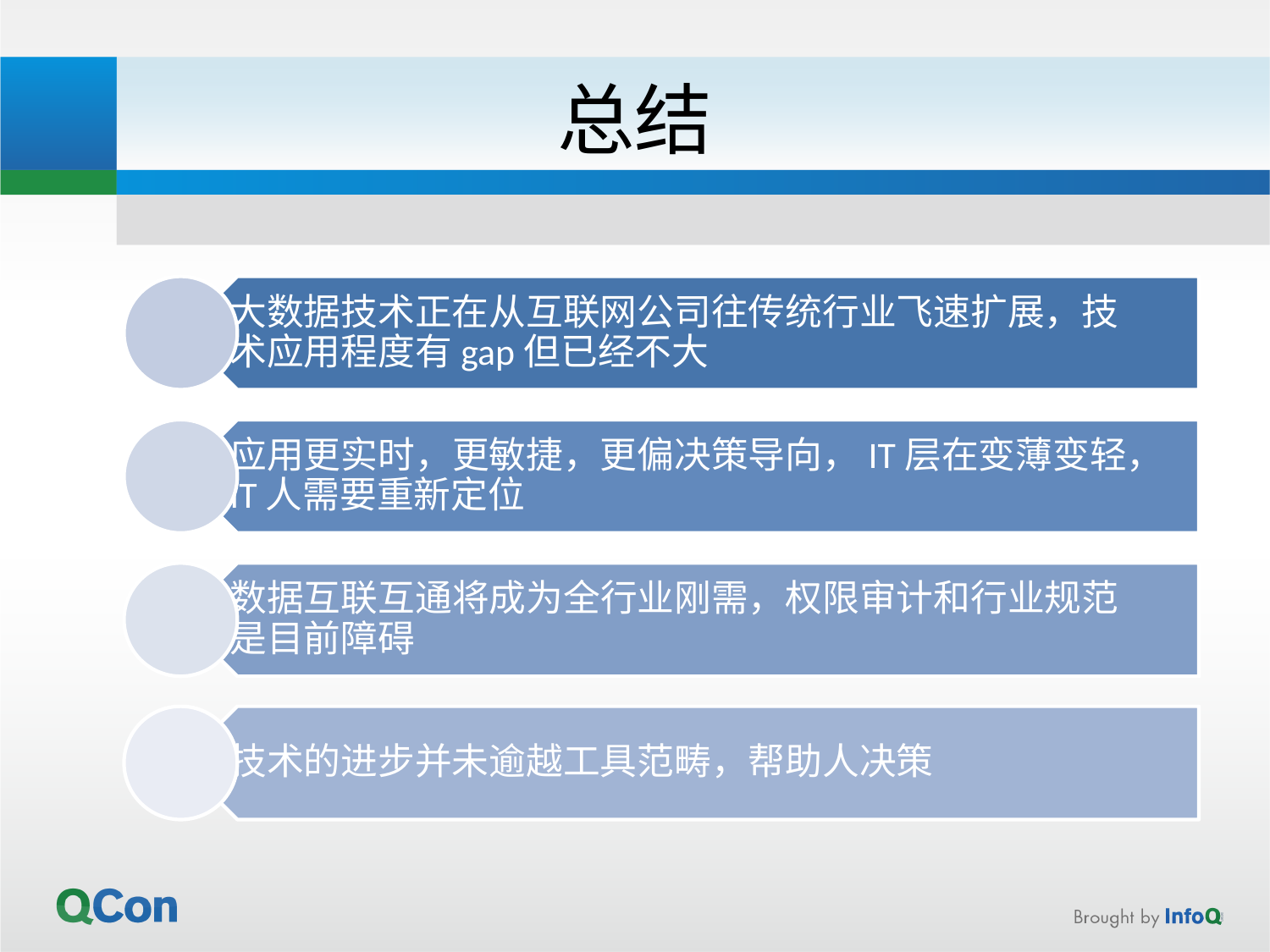

# 总结
大数据技术正在从互联网公司往传统行业飞速扩展，技术应用程度有gap但已经不大
应用更实时，更敏捷，更偏决策导向，IT层在变薄变轻，IT人需要重新定位
数据互联互通将成为全行业刚需，权限审计和行业规范是目前障碍
技术的进步并未逾越工具范畴，帮助人决策